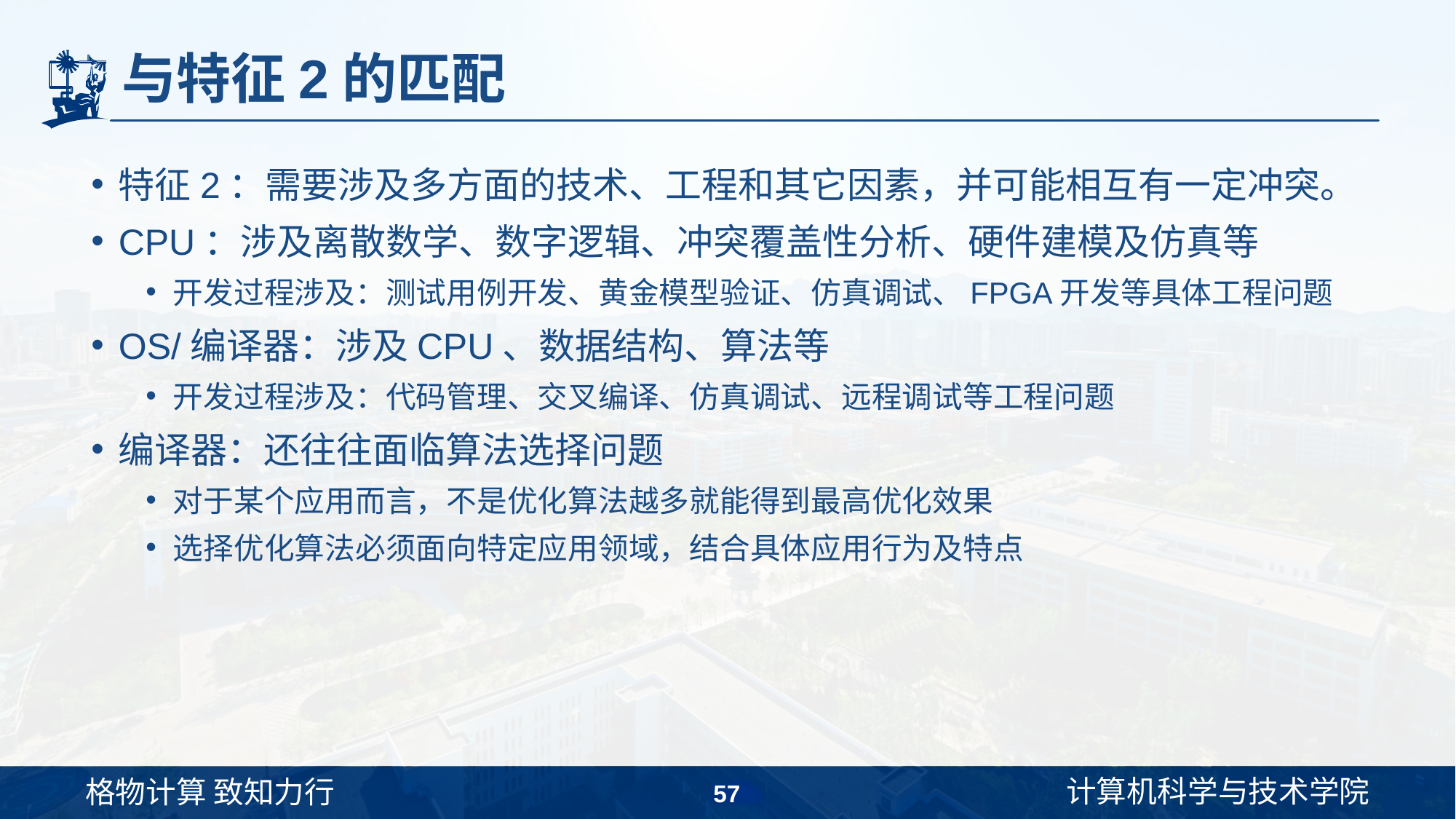

# 与特征2的匹配
特征2：需要涉及多方面的技术、工程和其它因素，并可能相互有一定冲突。
CPU：涉及离散数学、数字逻辑、冲突覆盖性分析、硬件建模及仿真等
开发过程涉及：测试用例开发、黄金模型验证、仿真调试、FPGA开发等具体工程问题
OS/编译器：涉及CPU、数据结构、算法等
开发过程涉及：代码管理、交叉编译、仿真调试、远程调试等工程问题
编译器：还往往面临算法选择问题
对于某个应用而言，不是优化算法越多就能得到最高优化效果
选择优化算法必须面向特定应用领域，结合具体应用行为及特点
57